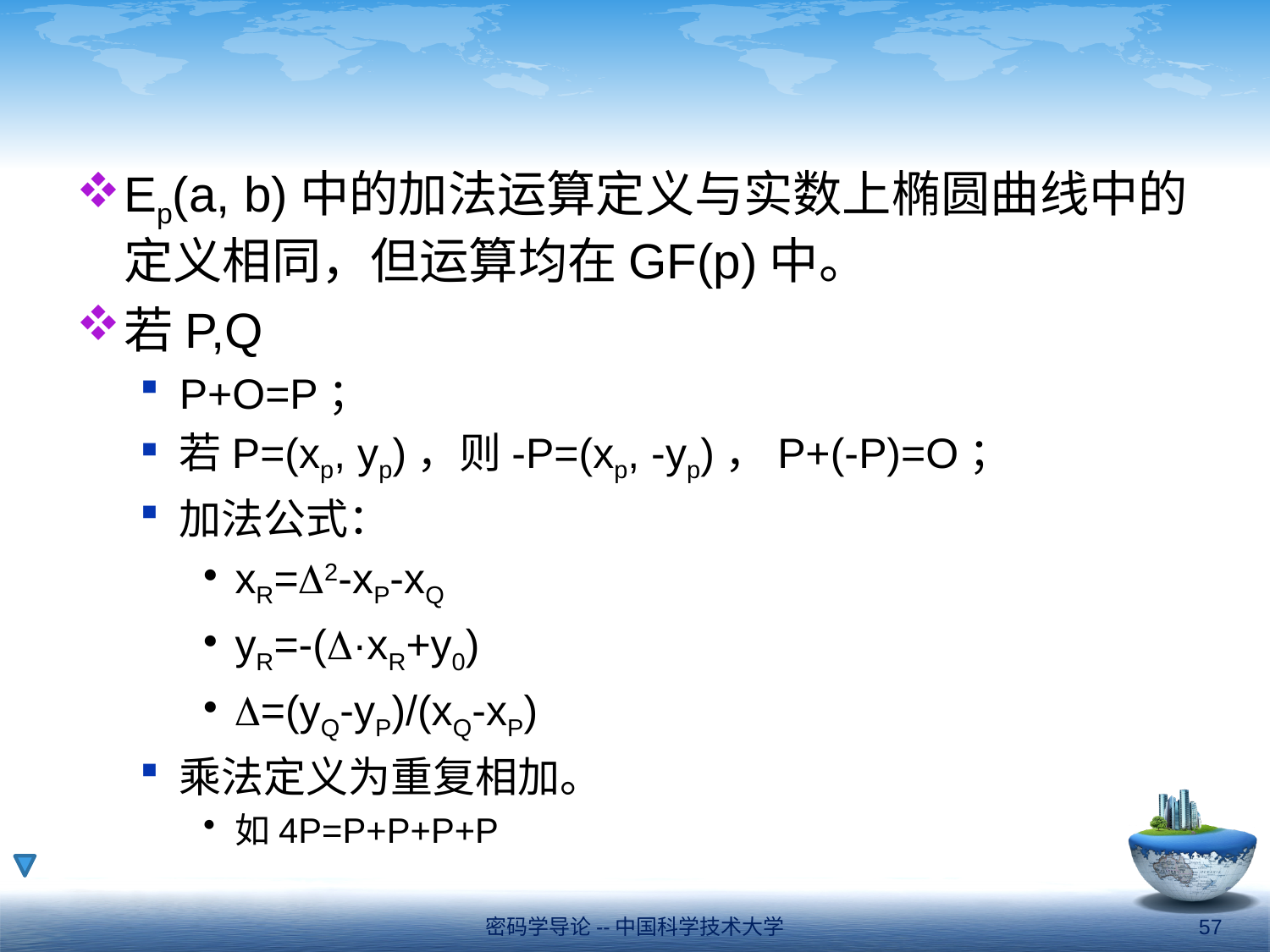

#
Ep(a, b)中的加法运算定义与实数上椭圆曲线中的定义相同，但运算均在GF(p)中。
若P,Q
P+O=P；
若P=(xp, yp)，则-P=(xp, -yp)，P+(-P)=O；
加法公式：
xR=Δ2-xP-xQ
yR=-(Δ·xR+y0)
Δ=(yQ-yP)/(xQ-xP)
乘法定义为重复相加。
如4P=P+P+P+P

密码学导论--中国科学技术大学
57